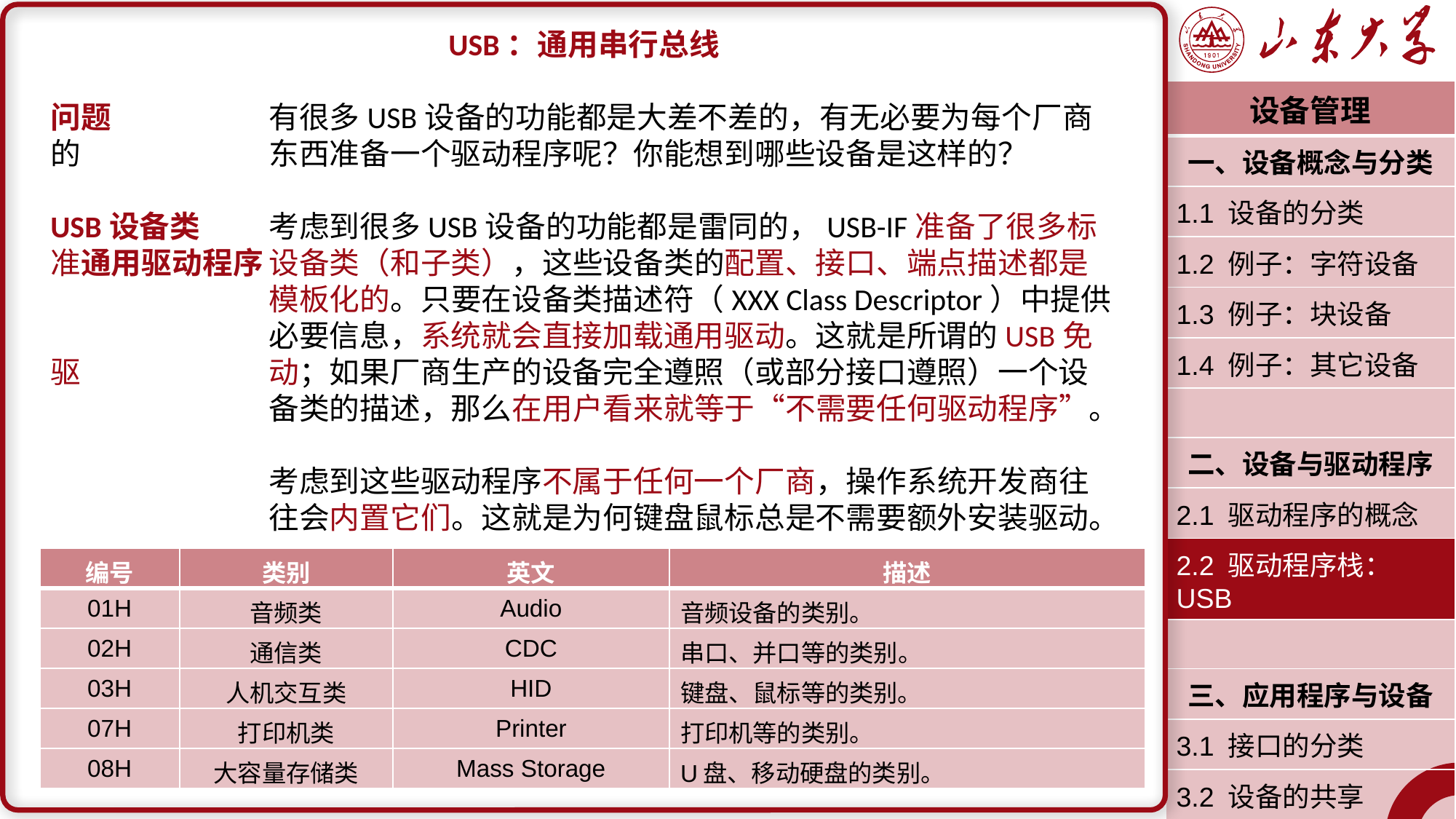

USB：通用串行总线

问题		有很多USB设备的功能都是大差不差的，有无必要为每个厂商的		东西准备一个驱动程序呢？你能想到哪些设备是这样的？

USB设备类	考虑到很多USB设备的功能都是雷同的，USB-IF准备了很多标准通用驱动程序	设备类（和子类），这些设备类的配置、接口、端点描述都是		模板化的。只要在设备类描述符（XXX Class Descriptor）中提供		必要信息，系统就会直接加载通用驱动。这就是所谓的USB免驱		动；如果厂商生产的设备完全遵照（或部分接口遵照）一个设		备类的描述，那么在用户看来就等于“不需要任何驱动程序”。

		考虑到这些驱动程序不属于任何一个厂商，操作系统开发商往		往会内置它们。这就是为何键盘鼠标总是不需要额外安装驱动。
| 设备管理 |
| --- |
| 一、设备概念与分类 |
| 1.1 设备的分类 |
| 1.2 例子：字符设备 |
| 1.3 例子：块设备 |
| 1.4 例子：其它设备 |
|  |
| 二、设备与驱动程序 |
| 2.1 驱动程序的概念 |
| 2.2 驱动程序栈：USB |
|  |
| 三、应用程序与设备 |
| 3.1 接口的分类 |
| 3.2 设备的共享 |
| 潘润宇 2023.04 |
| 编号 | 类别 | 英文 | 描述 |
| --- | --- | --- | --- |
| 01H | 音频类 | Audio | 音频设备的类别。 |
| 02H | 通信类 | CDC | 串口、并口等的类别。 |
| 03H | 人机交互类 | HID | 键盘、鼠标等的类别。 |
| 07H | 打印机类 | Printer | 打印机等的类别。 |
| 08H | 大容量存储类 | Mass Storage | U盘、移动硬盘的类别。 |